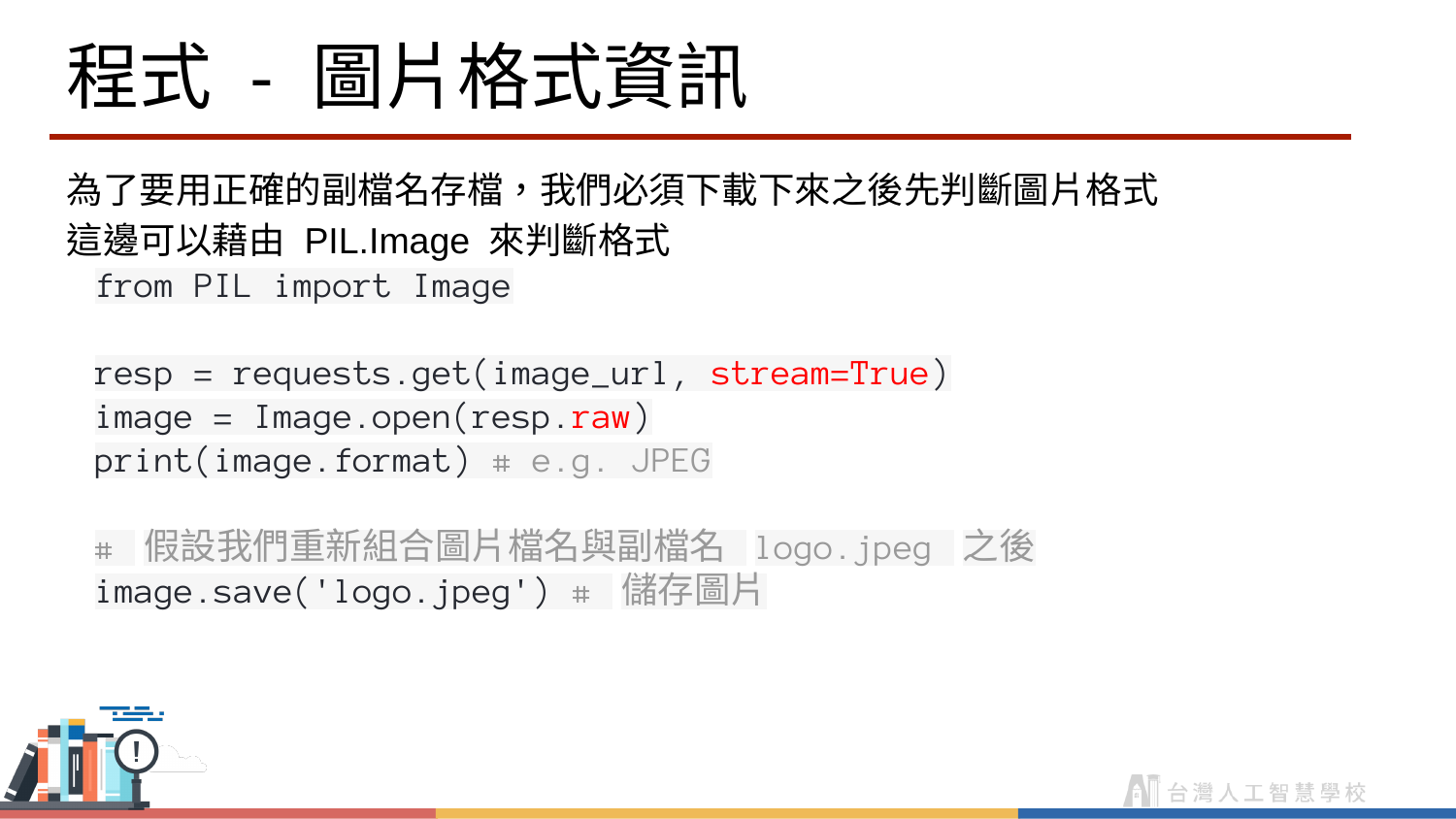

# 程式 - 圖片格式資訊
為了要用正確的副檔名存檔，我們必須下載下來之後先判斷圖片格式
這邊可以藉由 PIL.Image 來判斷格式
from PIL import Image

resp = requests.get(image_url, stream=True)
image = Image.open(resp.raw)
print(image.format) # e.g. JPEG

# 假設我們重新組合圖片檔名與副檔名 logo.jpeg 之後
image.save('logo.jpeg') # 儲存圖片